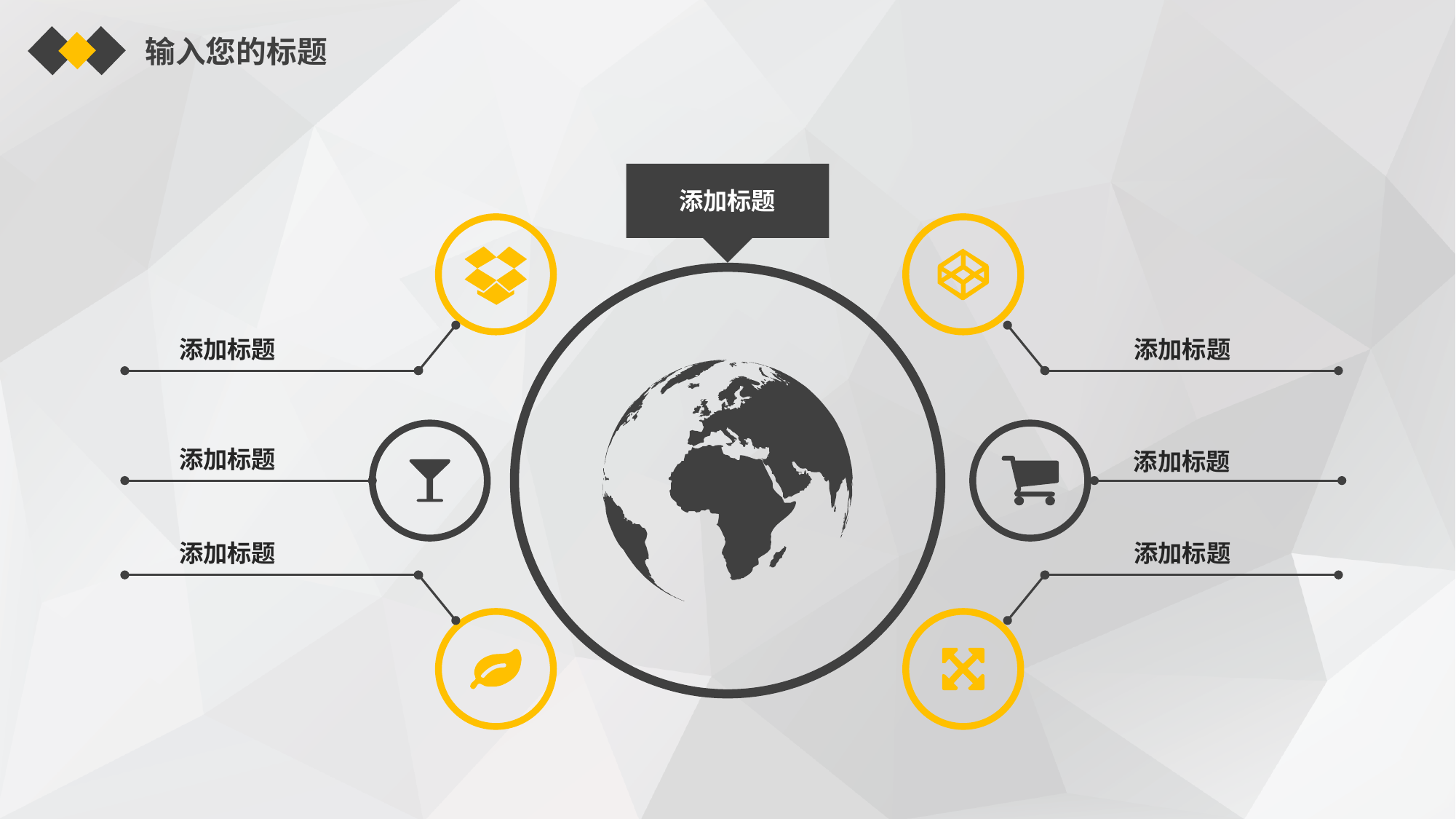

输入您的标题

添加标题

添加标题
添加标题

添加标题
添加标题

添加标题
添加标题